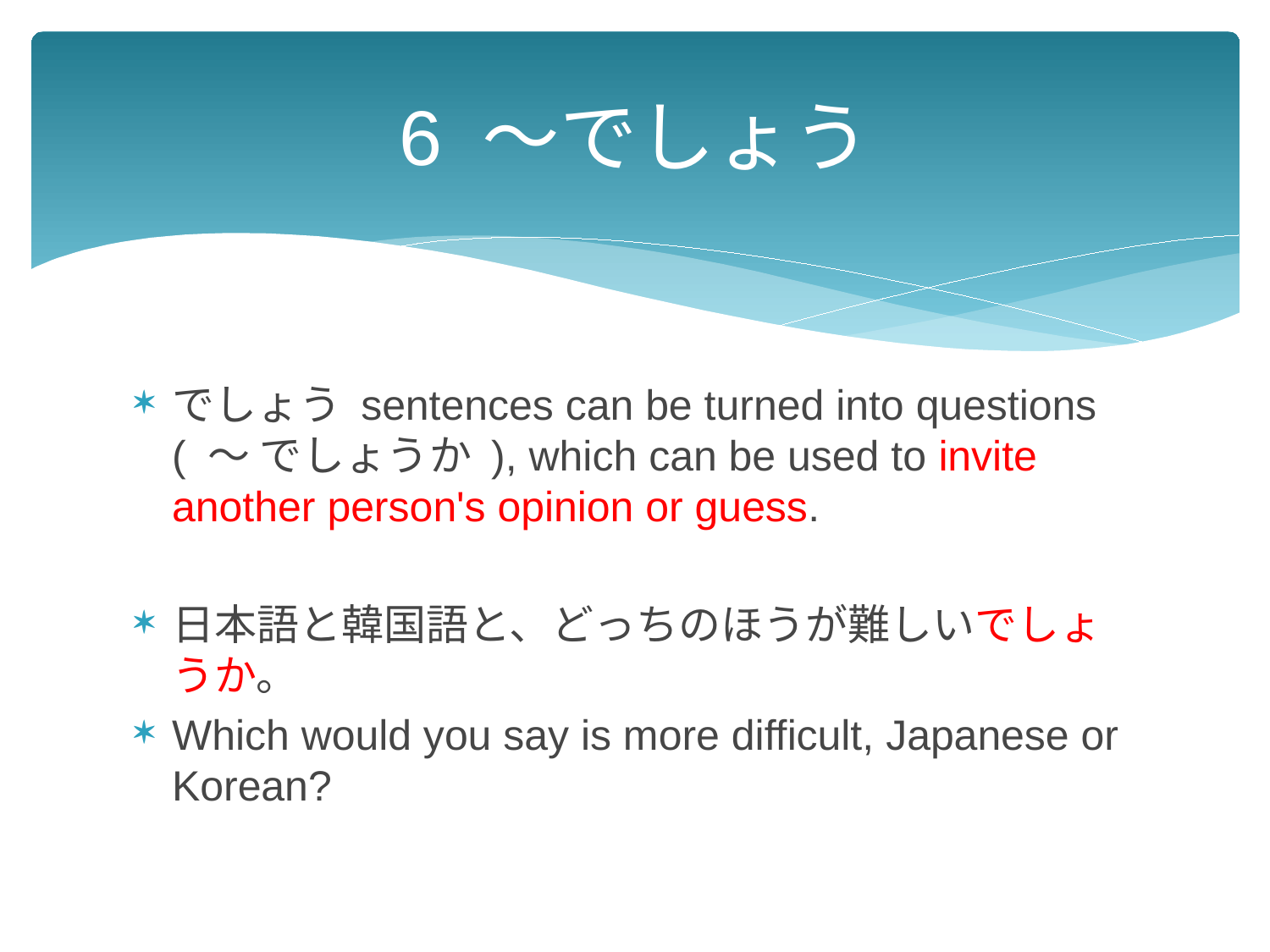

# 6 ～でしょう
でしょう sentences can be turned into questions ( 〜 でしょうか ), which can be used to invite another person's opinion or guess.

日本語と韓国語と、どっちのほうが難しいでしょうか。
Which would you say is more difficult, Japanese or Korean?